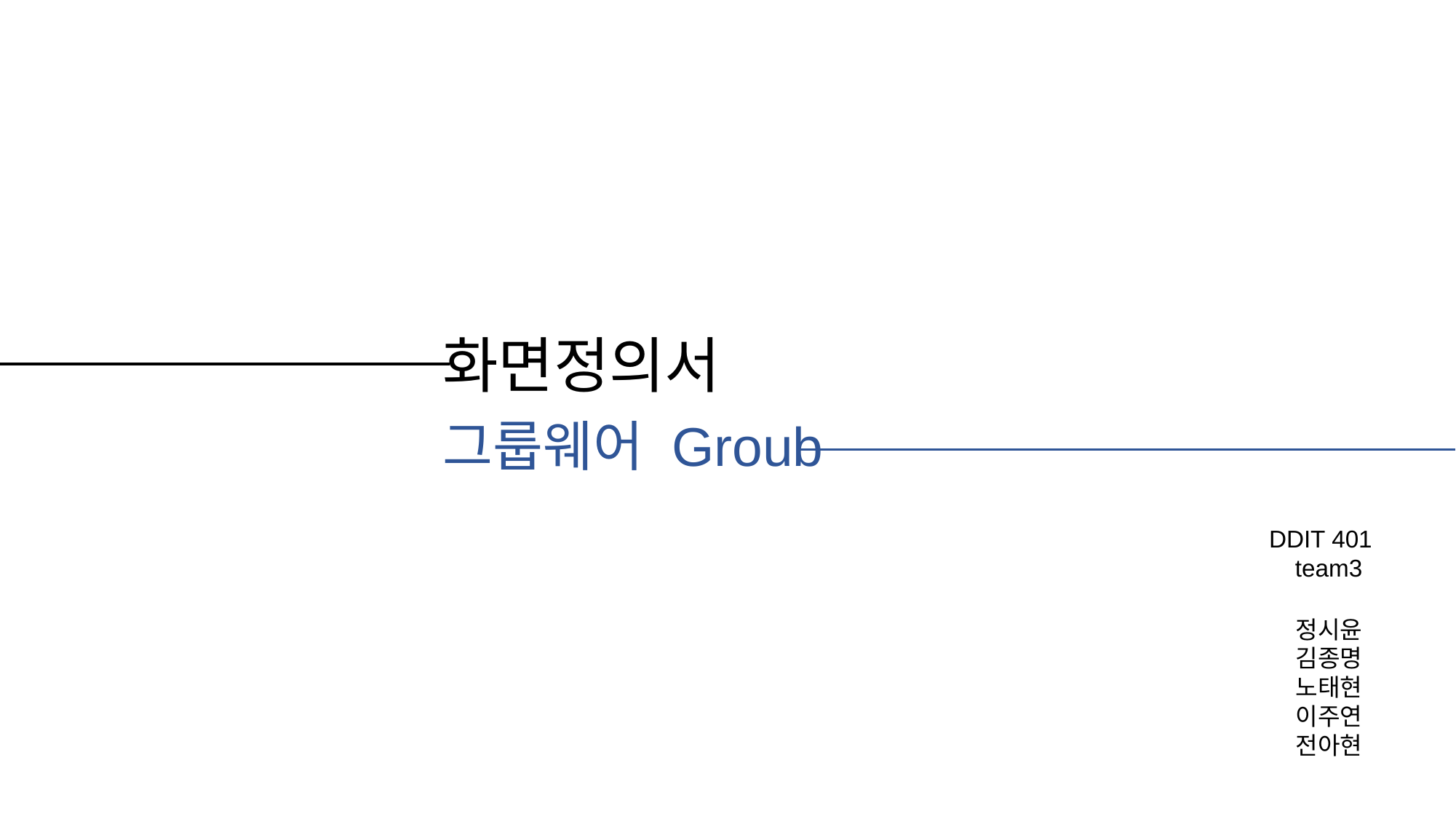

화면정의서
그룹웨어 Groub
DDIT 401
team3

정시윤
김종명
노태현
이주연
전아현